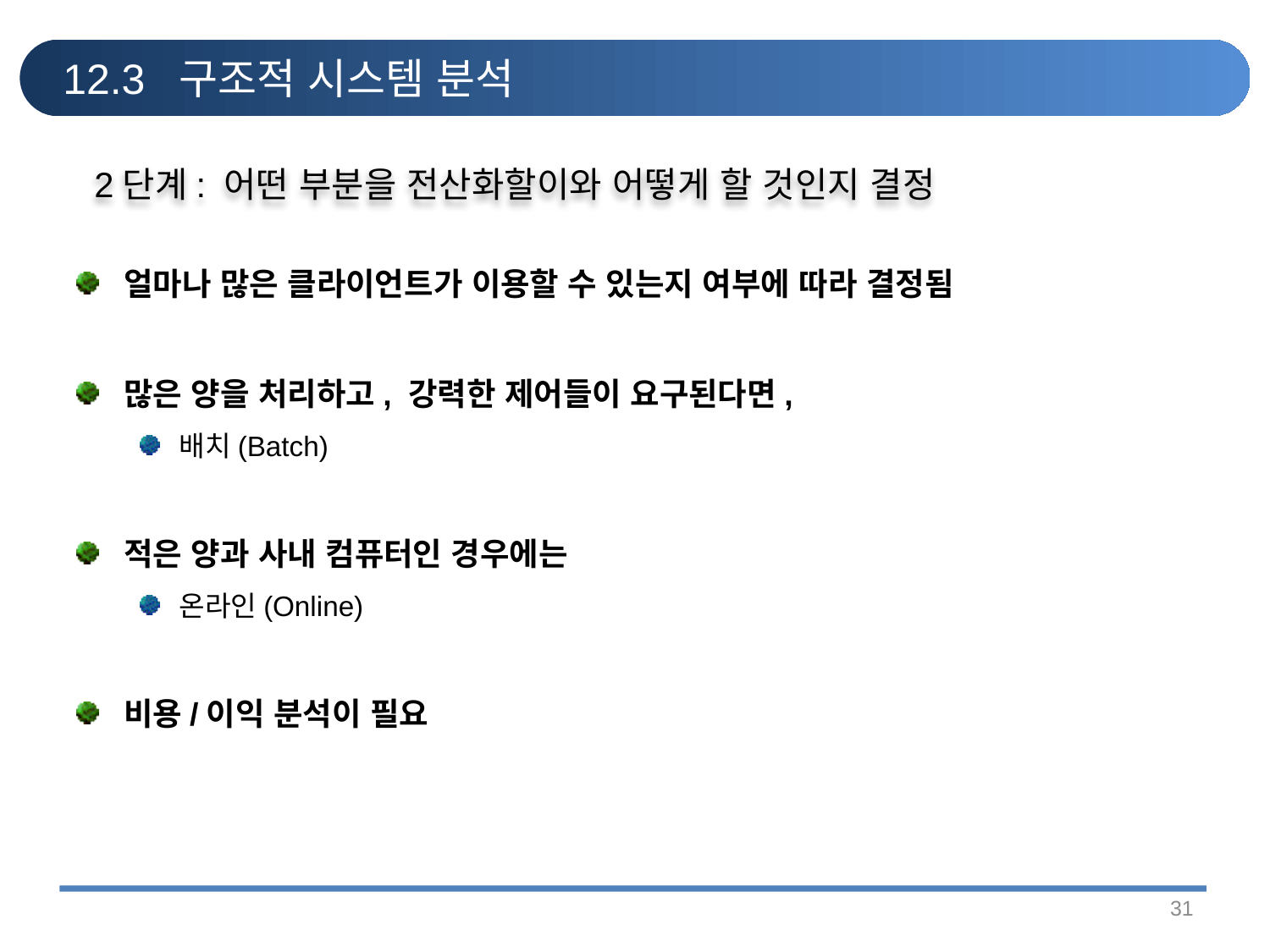

# 12.3  구조적 시스템 분석
2단계: 어떤 부분을 전산화할이와 어떻게 할 것인지 결정
얼마나 많은 클라이언트가 이용할 수 있는지 여부에 따라 결정됨

많은 양을 처리하고, 강력한 제어들이 요구된다면,
배치(Batch)

적은 양과 사내 컴퓨터인 경우에는
온라인(Online)

비용/이익 분석이 필요
31